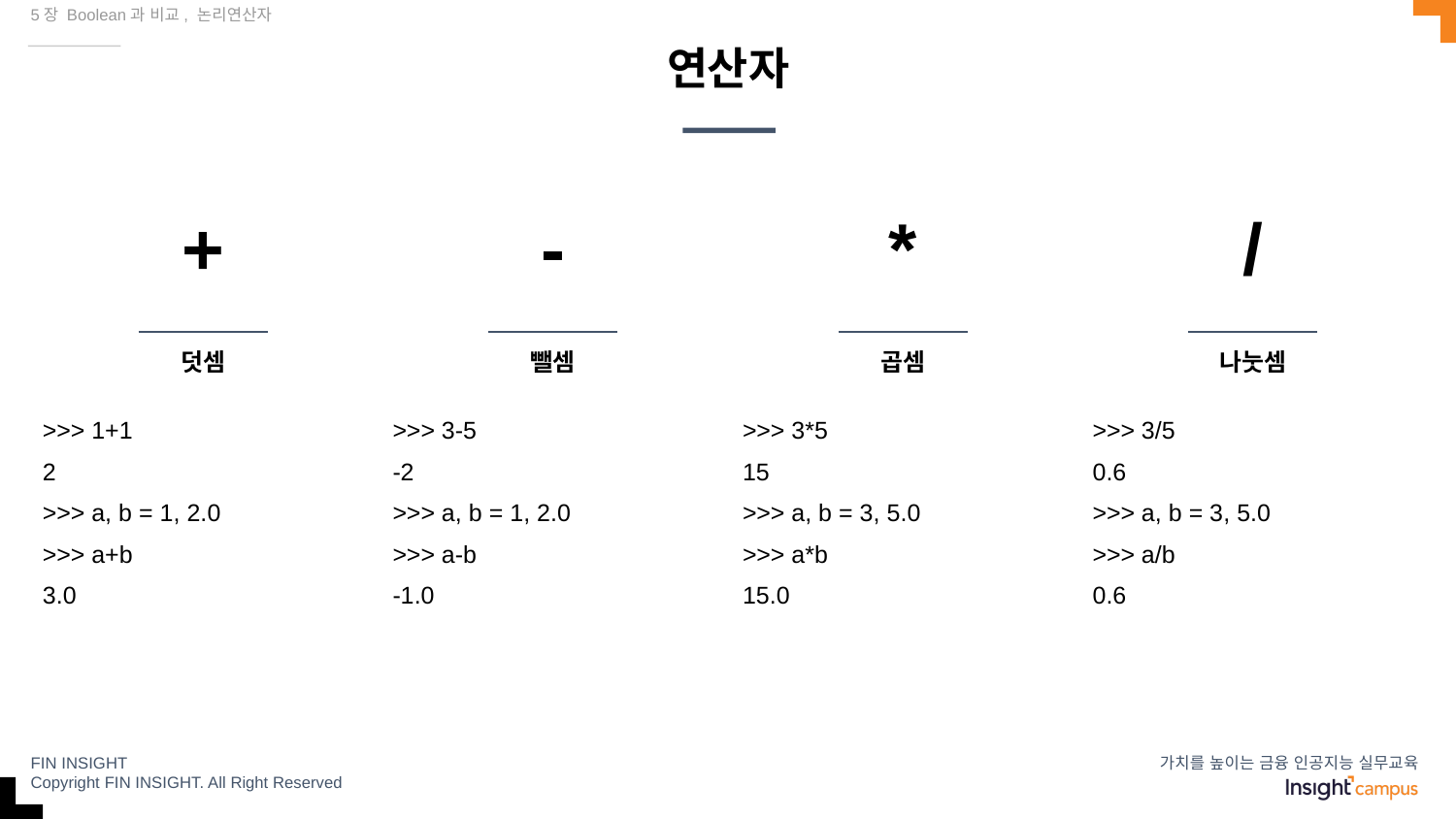

5장 Boolean과 비교, 논리연산자
# 연산자
+
-
*
/
덧셈
뺄셈
곱셈
나눗셈
>>> 1+1
2
>>> a, b = 1, 2.0
>>> a+b
3.0

>>> 3-5
-2
>>> a, b = 1, 2.0
>>> a-b
-1.0

>>> 3*5
15
>>> a, b = 3, 5.0
>>> a*b
15.0

>>> 3/5
0.6
>>> a, b = 3, 5.0
>>> a/b
0.6